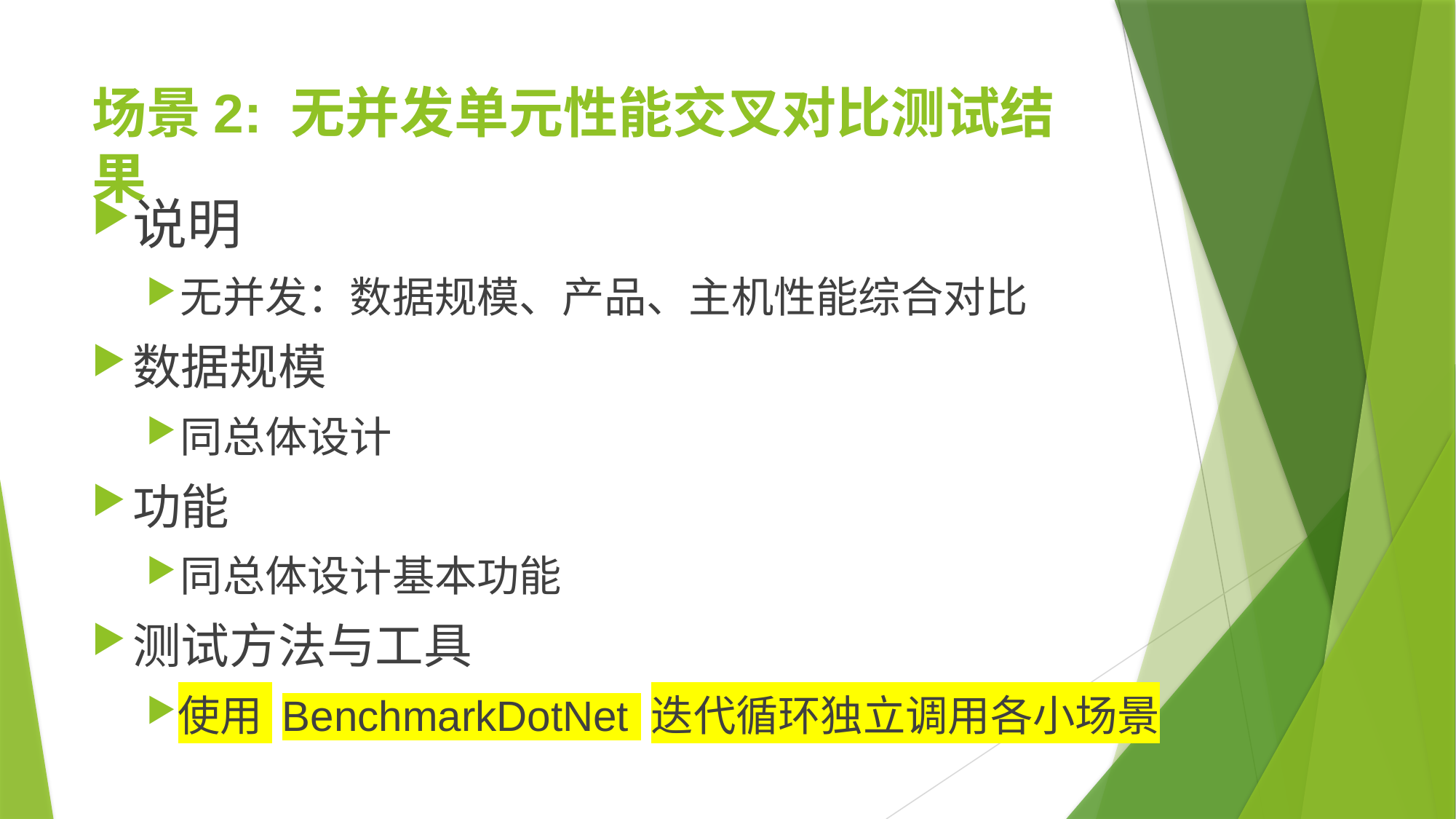

# 场景2: 无并发单元性能交叉对比测试结果
说明
无并发：数据规模、产品、主机性能综合对比
数据规模
同总体设计
功能
同总体设计基本功能
测试方法与工具
使用 BenchmarkDotNet 迭代循环独立调用各小场景